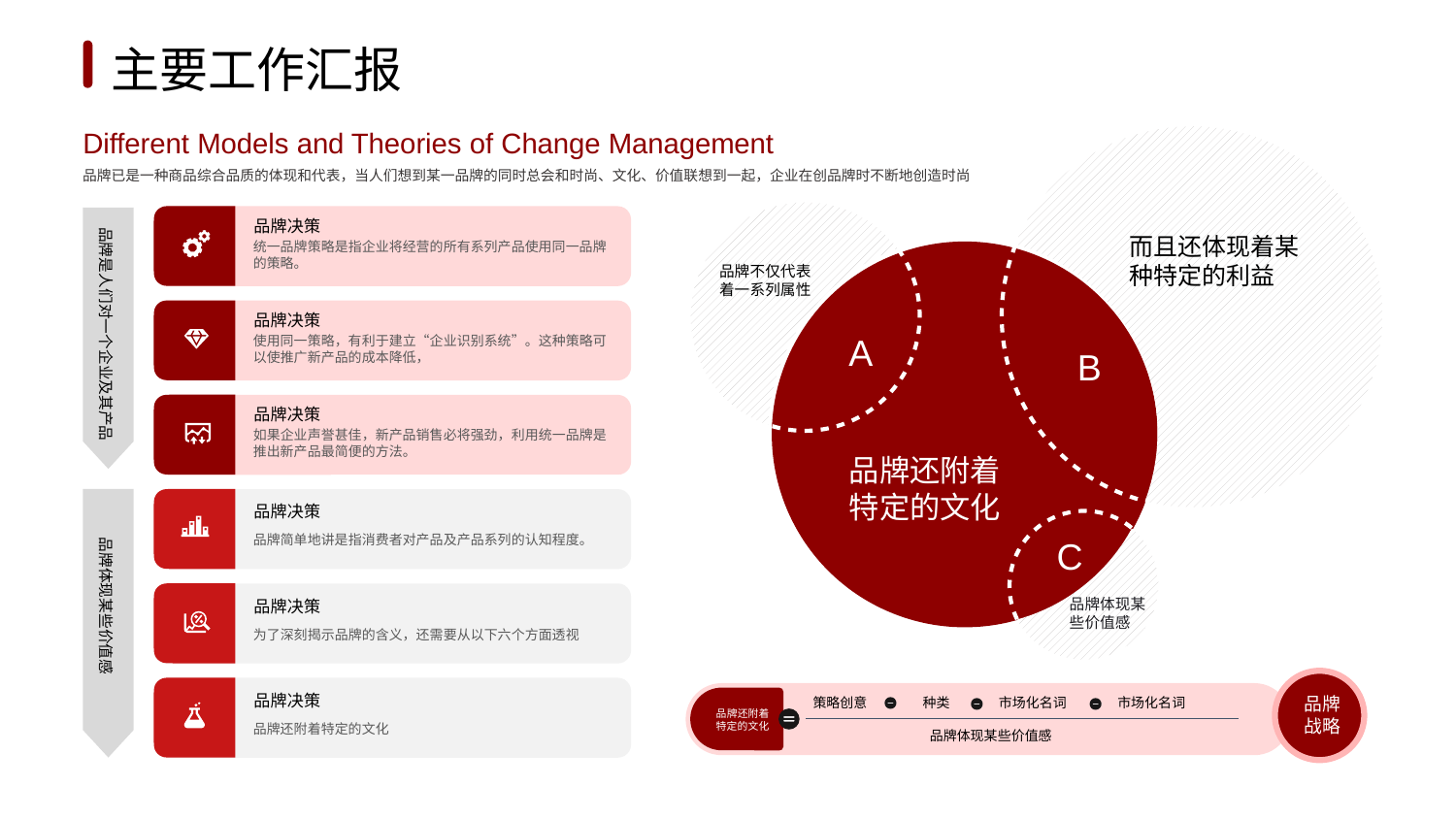

1
2
3
4
5
6
主要工作汇报

Different Models and Theories of Change Management

品牌已是一种商品综合品质的体现和代表，当人们想到某一品牌的同时总会和时尚、文化、价值联想到一起，企业在创品牌时不断地创造时尚

品牌决策
品牌是人们对一个企业及其产品
而且还体现着某种特定的利益

统一品牌策略是指企业将经营的所有系列产品使用同一品牌的策略。

品牌不仅代表着一系列属性

品牌决策

A

使用同一策略，有利于建立“企业识别系统”。这种策略可以使推广新产品的成本降低，
B

品牌决策

如果企业声誉甚佳，新产品销售必将强劲，利用统一品牌是推出新产品最简便的方法。
品牌还附着特定的文化

品牌体现某些价值感
品牌决策

C
品牌简单地讲是指消费者对产品及产品系列的认知程度。

品牌体现某些价值感
品牌决策

为了深刻揭示品牌的含义，还需要从以下六个方面透视

策略创意
种类
市场化名词
市场化名词

品牌还附着特定的文化

品牌体现某些价值感
品牌决策
品牌
战略

品牌还附着特定的文化